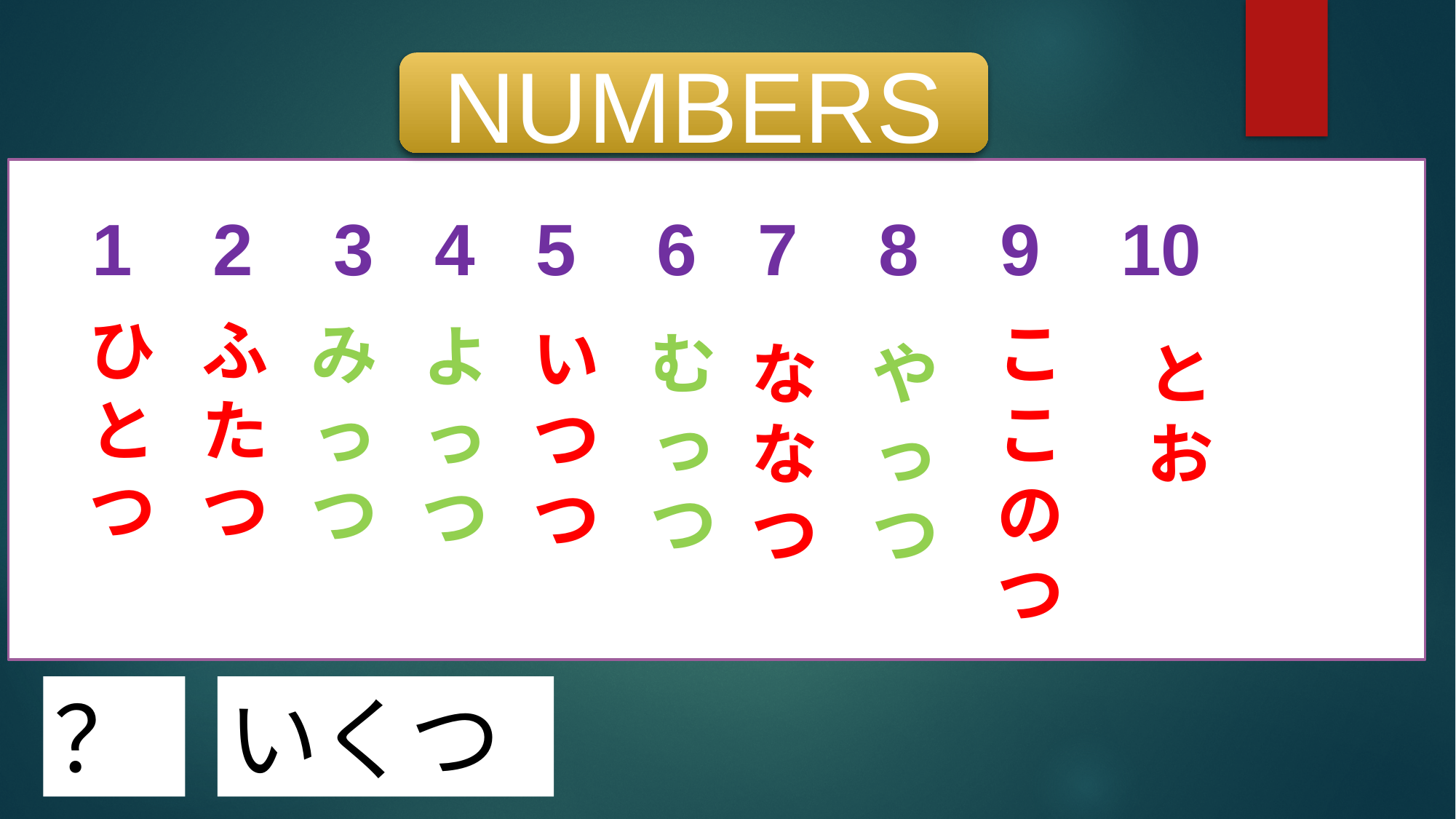

NUMBERS
 1    2    3   4   5    6   7    8    9    10

ひとつ
ふたつ
ここのつ
みっつ
よっつ
いつつ
むっつ

よっつ
ななつ
やっつ
とお
いつつ
？
いくつ